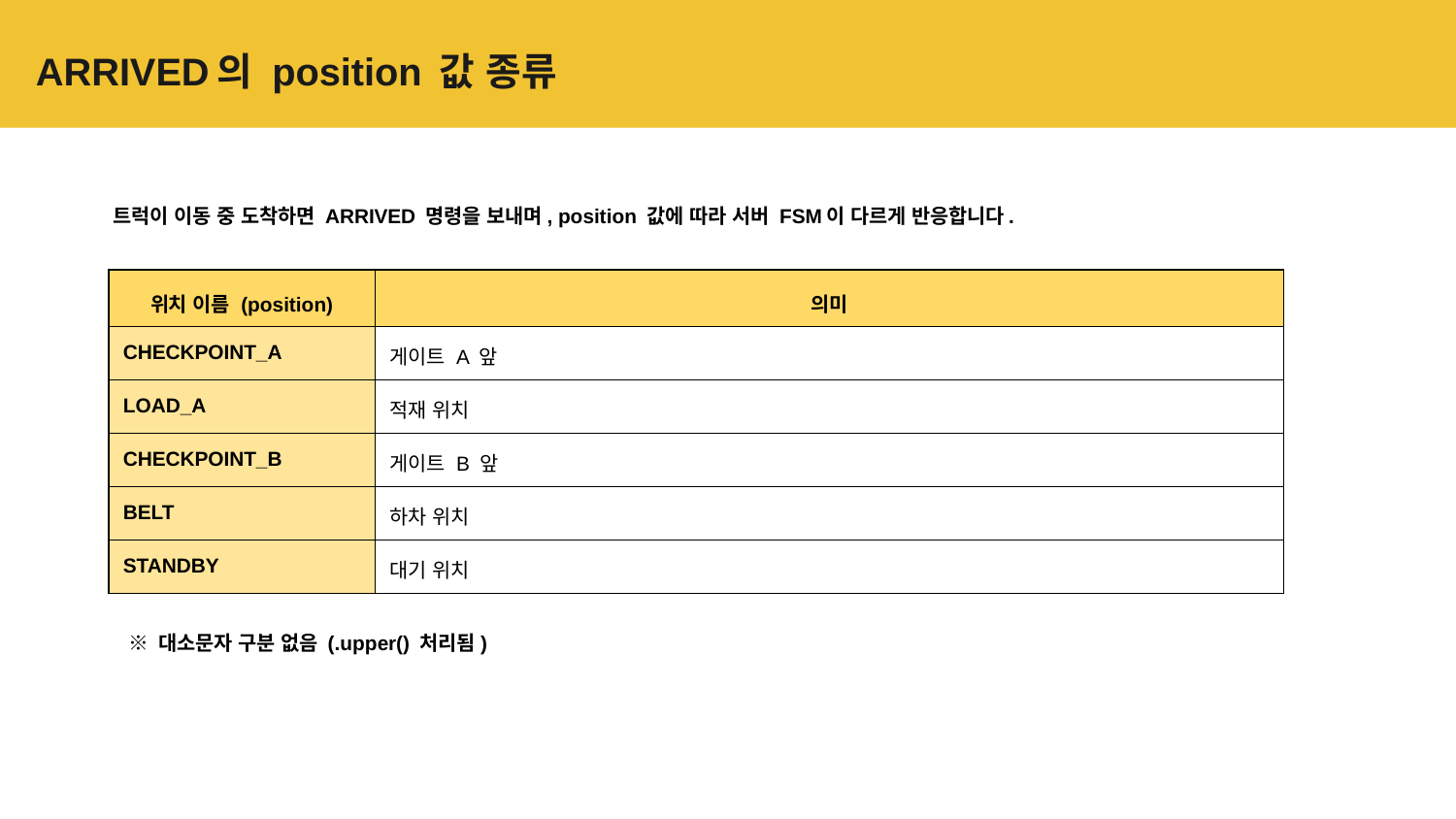

# ARRIVED의 position 값 종류
트럭이 이동 중 도착하면 ARRIVED 명령을 보내며, position 값에 따라 서버 FSM이 다르게 반응합니다.
| 위치 이름 (position) | 의미 |
| --- | --- |
| CHECKPOINT\_A | 게이트 A 앞 |
| LOAD\_A | 적재 위치 |
| CHECKPOINT\_B | 게이트 B 앞 |
| BELT | 하차 위치 |
| STANDBY | 대기 위치 |
※ 대소문자 구분 없음 (.upper() 처리됨)